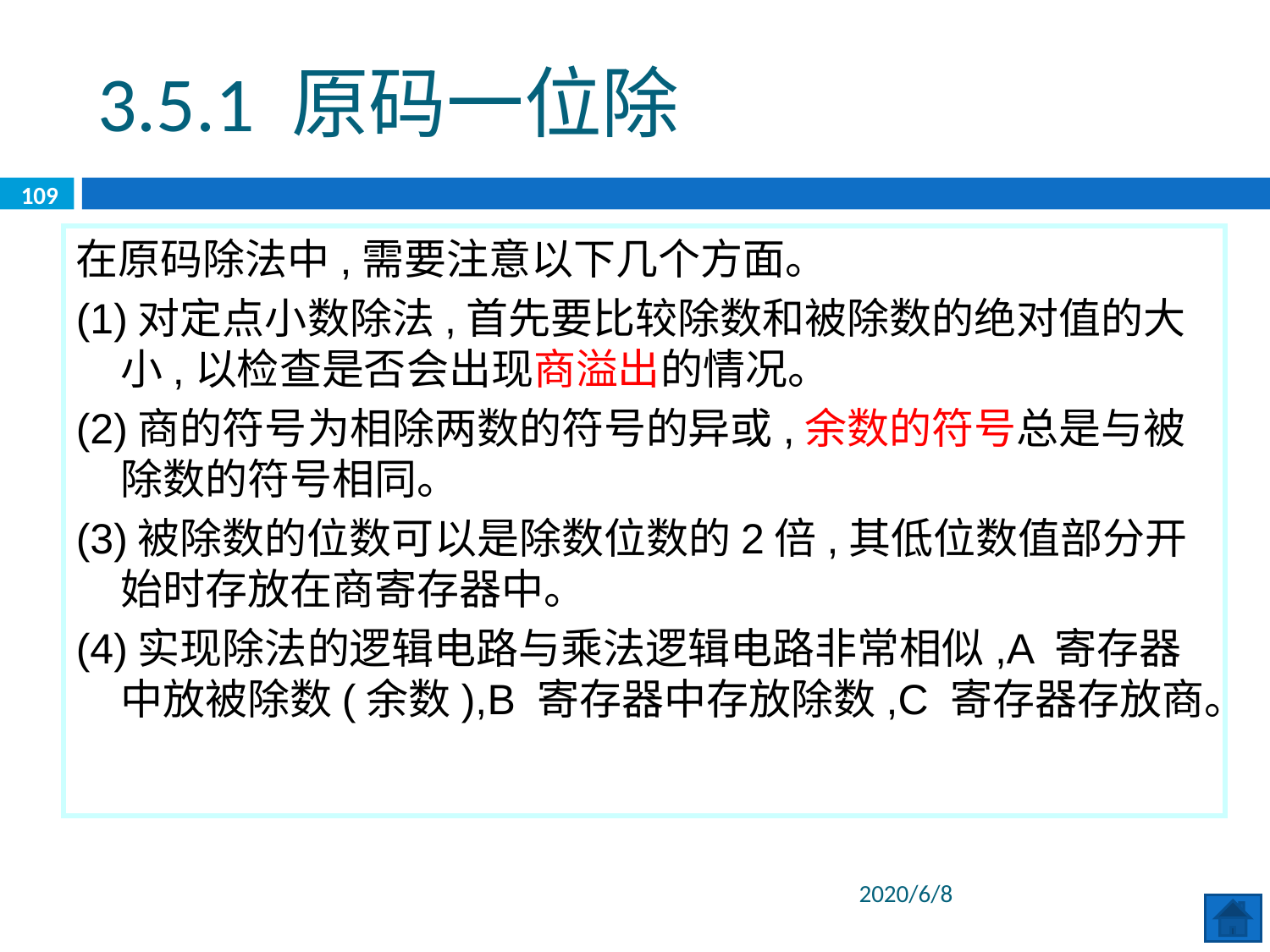

3.5.1 原码一位除
109
在原码除法中,需要注意以下几个方面。
(1)对定点小数除法,首先要比较除数和被除数的绝对值的大小,以检查是否会出现商溢出的情况。
(2)商的符号为相除两数的符号的异或,余数的符号总是与被除数的符号相同。
(3)被除数的位数可以是除数位数的2倍,其低位数值部分开始时存放在商寄存器中。
(4)实现除法的逻辑电路与乘法逻辑电路非常相似,A 寄存器中放被除数(余数),B 寄存器中存放除数,C 寄存器存放商。
2020/6/8